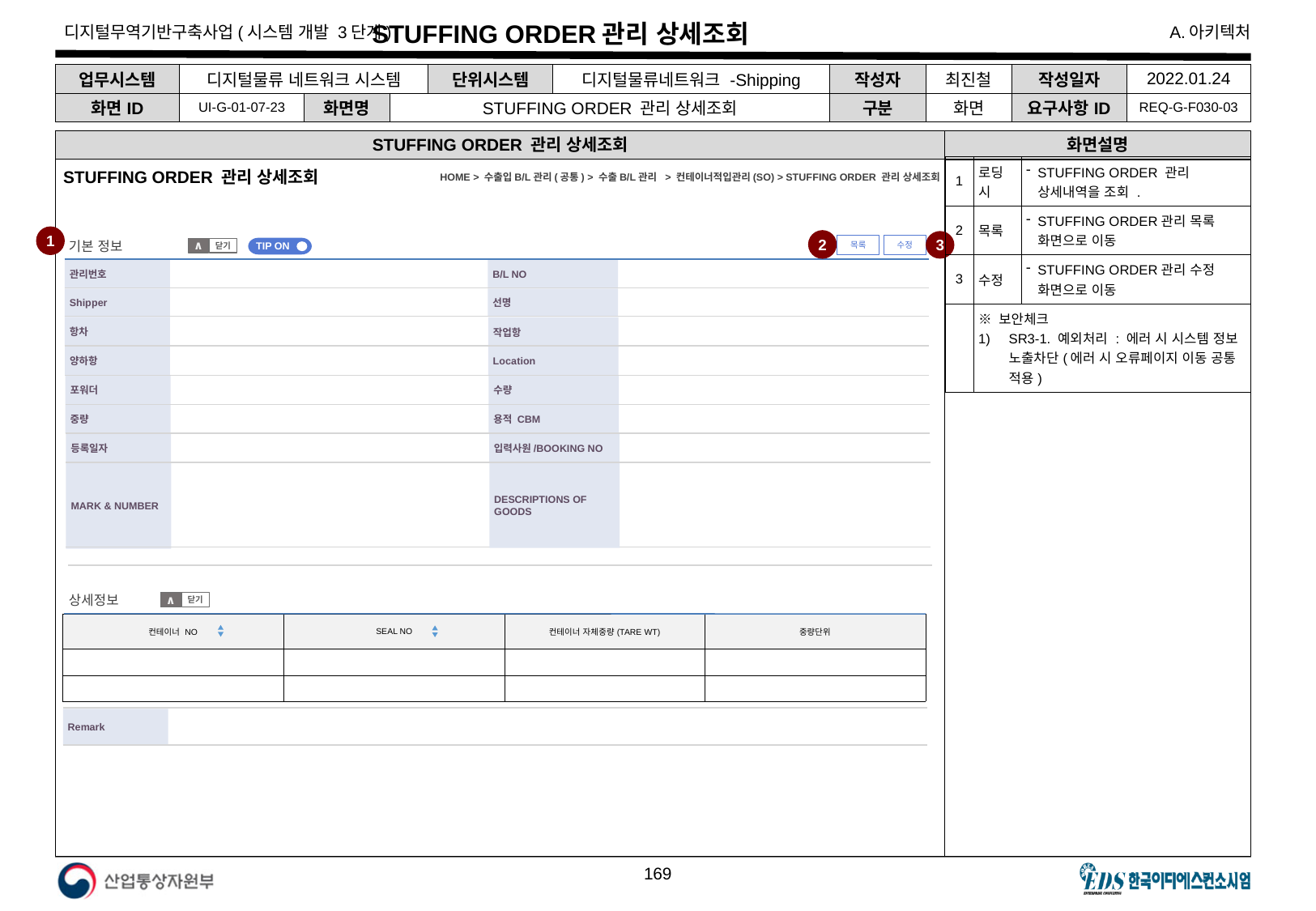

# STUFFING ORDER관리 상세조회
| 업무시스템 | 디지털물류 네트워크 시스템 |  |  | 단위시스템 | 디지털물류네트워크 -Shipping | 작성자 | 최진철 | 작성일자 | 2022.01.24 |
| --- | --- | --- | --- | --- | --- | --- | --- | --- | --- |
| 화면ID | UI-G-01-07-23 | 화면명 | STUFFING ORDER 관리 상세조회 |  |  | 구분 | 화면 | 요구사항ID | REQ-G-F030-03 |
STUFFING ORDER 관리 상세조회
화면설명

| 1 | 로딩 시 | STUFFING ORDER 관리 상세내역을 조회 . |
| --- | --- | --- |
| 2 | 목록 | STUFFING ORDER관리 목록 화면으로 이동 |
| 3 | 수정 | STUFFING ORDER관리 수정 화면으로 이동 |
|  | ※ 보안체크 SR3-1. 예외처리 : 에러 시 시스템 정보 노출차단(에러 시 오류페이지 이동 공통 적용) |  |
STUFFING ORDER 관리 상세조회
HOME > 수출입B/L관리(공통) > 수출B/L관리  > 컨테이너적입관리(SO) > STUFFING ORDER 관리 상세조회

1
2
3
기본 정보
수정
목록
TIP ON

닫기
∧
관리번호
B/L NO
Shipper
선명
작업항
항차
Location
양하항
수량
포워더
용적 CBM
중량
입력사원/BOOKING NO
등록일자
DESCRIPTIONS OF GOODS
MARK & NUMBER
상세정보
닫기
∧
| 컨테이너 NO | SEAL NO | 컨테이너 자체중량(TARE WT) | 중량단위 |
| --- | --- | --- | --- |
|  |  |  |  |
|  |  |  |  |

Remark